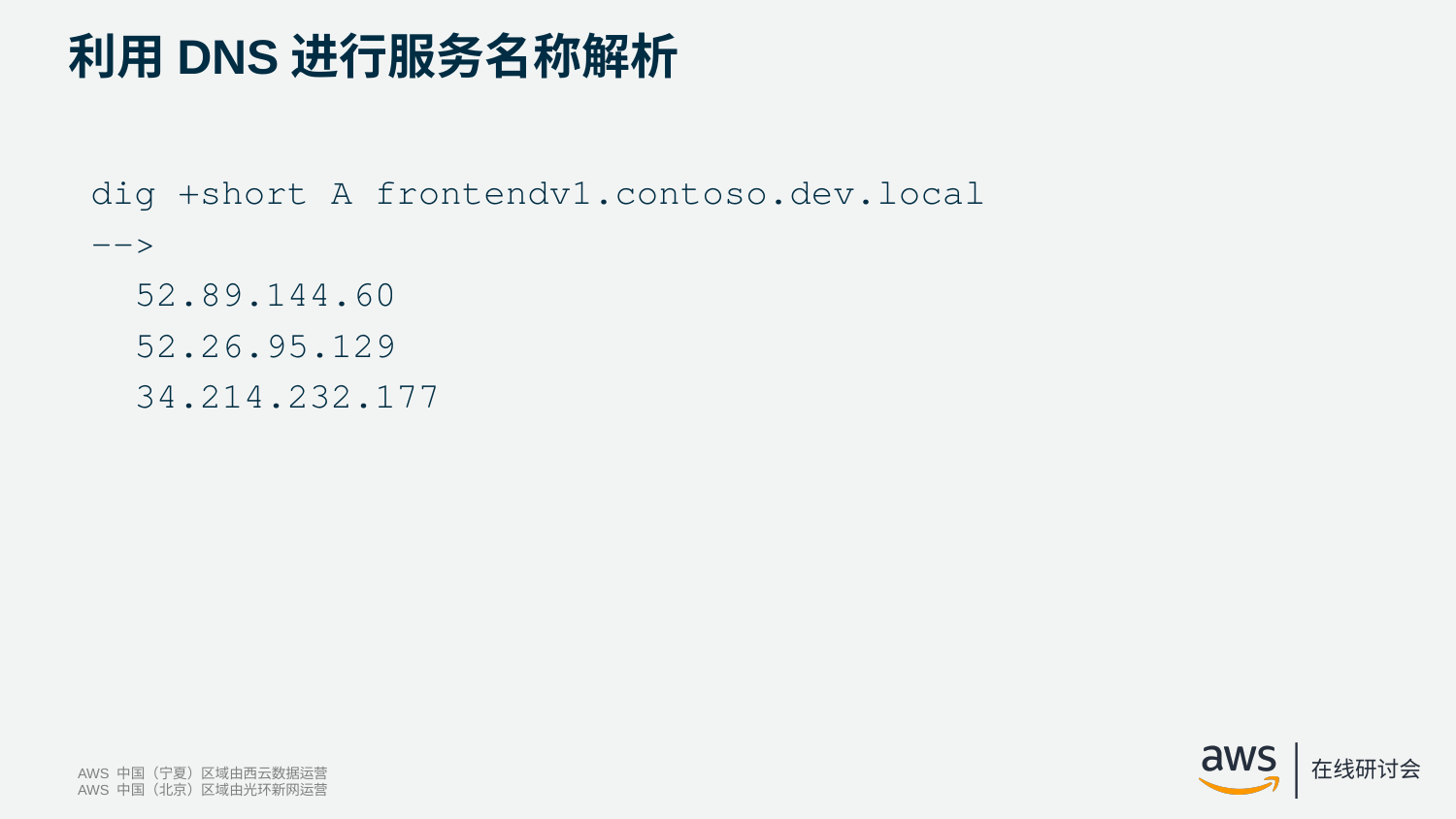

# 利用DNS进行服务名称解析
 dig +short A frontendv1.contoso.dev.local
 -->
   52.89.144.60
   52.26.95.129
   34.214.232.177